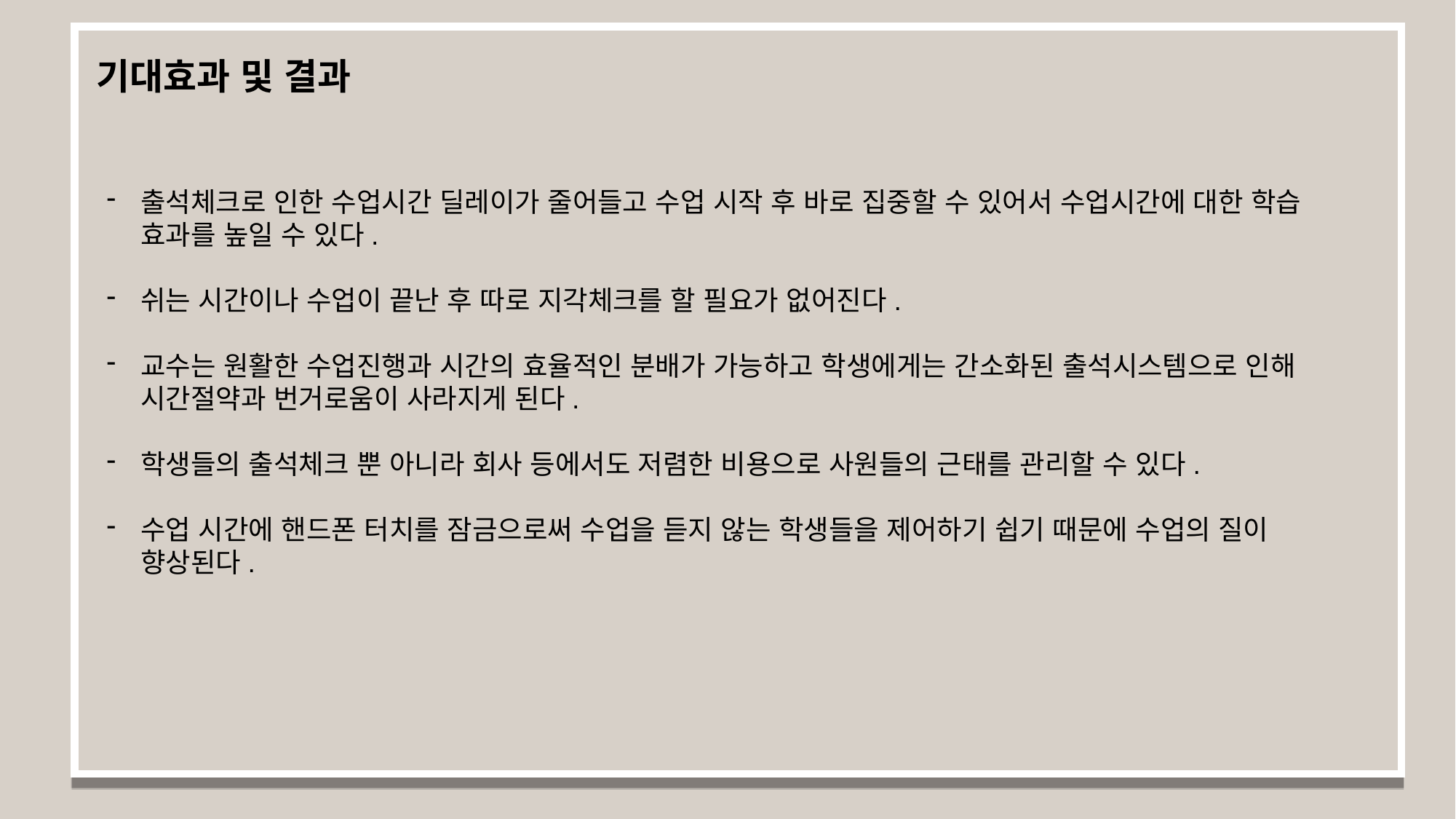

기대효과 및 결과

출석체크로 인한 수업시간 딜레이가 줄어들고 수업 시작 후 바로 집중할 수 있어서 수업시간에 대한 학습 효과를 높일 수 있다.

쉬는 시간이나 수업이 끝난 후 따로 지각체크를 할 필요가 없어진다.

교수는 원활한 수업진행과 시간의 효율적인 분배가 가능하고 학생에게는 간소화된 출석시스템으로 인해 시간절약과 번거로움이 사라지게 된다.

학생들의 출석체크 뿐 아니라 회사 등에서도 저렴한 비용으로 사원들의 근태를 관리할 수 있다.

수업 시간에 핸드폰 터치를 잠금으로써 수업을 듣지 않는 학생들을 제어하기 쉽기 때문에 수업의 질이 향상된다.